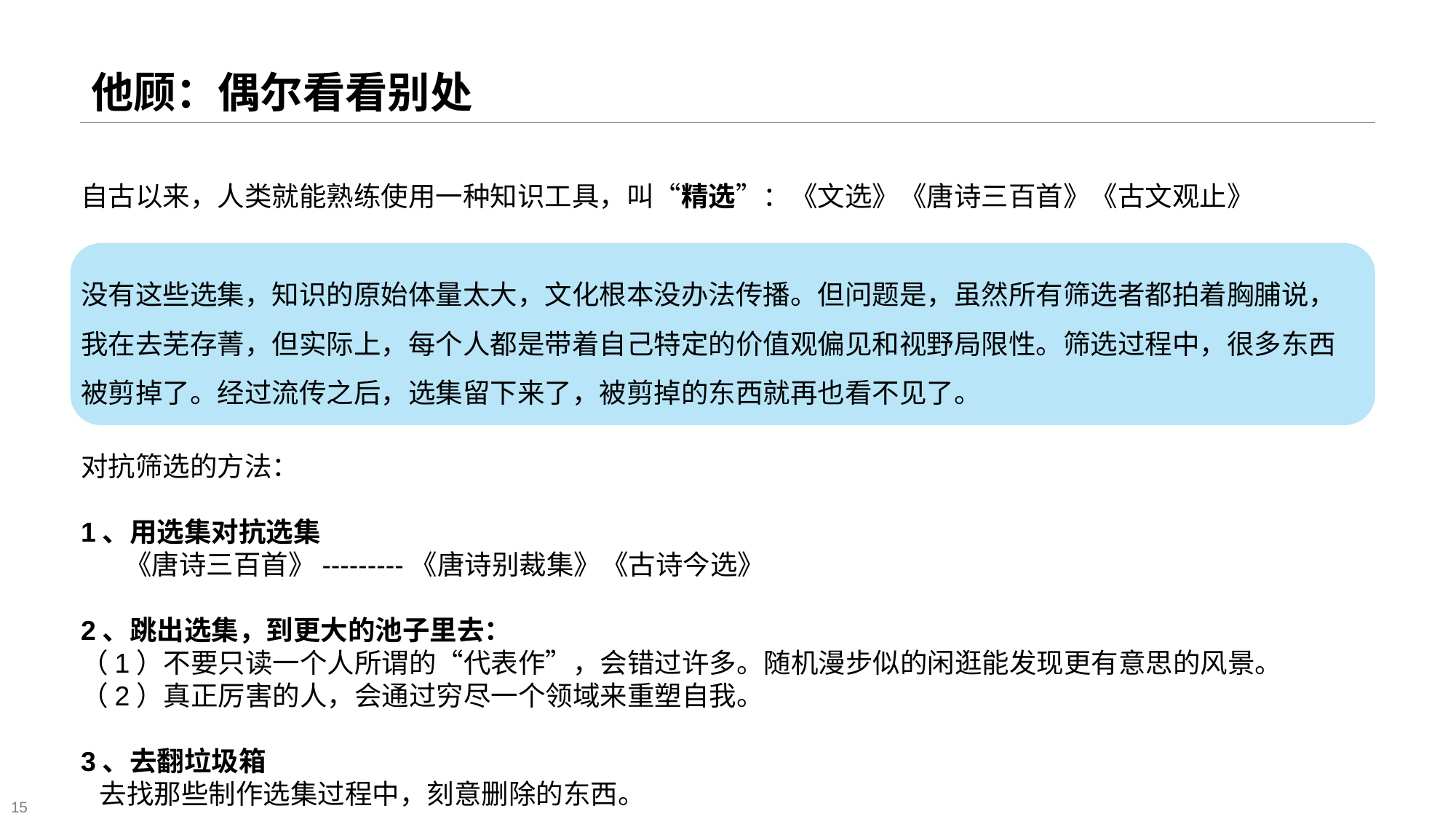

# 他顾：偶尔看看别处
自古以来，人类就能熟练使用一种知识工具，叫“精选”：《文选》《唐诗三百首》《古文观止》

没有这些选集，知识的原始体量太大，文化根本没办法传播。但问题是，虽然所有筛选者都拍着胸脯说，
我在去芜存菁，但实际上，每个人都是带着自己特定的价值观偏见和视野局限性。筛选过程中，很多东西被剪掉了。经过流传之后，选集留下来了，被剪掉的东西就再也看不见了。

对抗筛选的方法：

1、用选集对抗选集
      《唐诗三百首》---------《唐诗别裁集》《古诗今选》

2、跳出选集，到更大的池子里去：
（1）不要只读一个人所谓的“代表作”，会错过许多。随机漫步似的闲逛能发现更有意思的风景。
（2）真正厉害的人，会通过穷尽一个领域来重塑自我。

3、去翻垃圾箱
  去找那些制作选集过程中，刻意删除的东西。